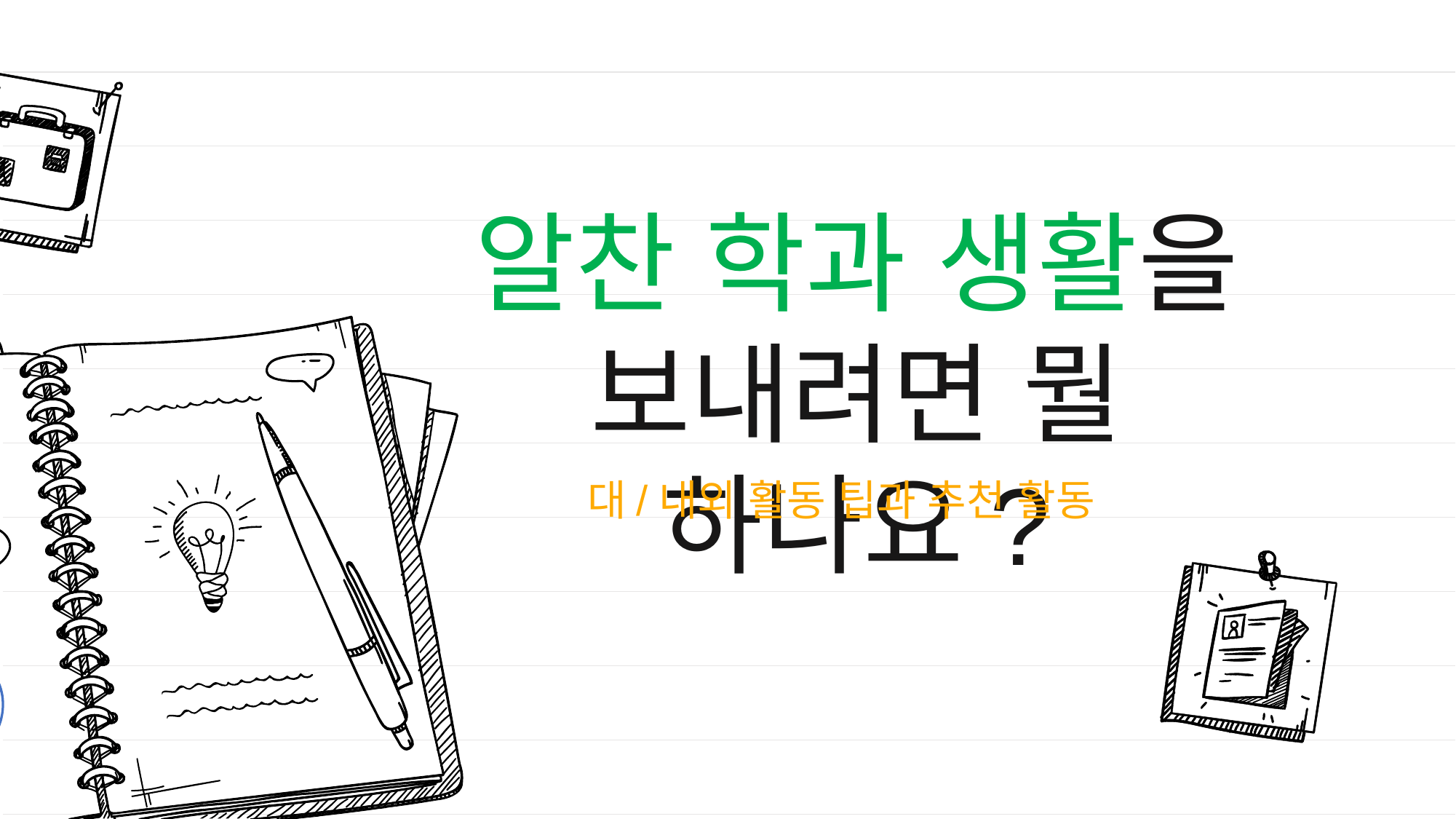

알찬 학과 생활을
보내려면 뭘 하나요?

대/내외 활동 팁과 추천 활동